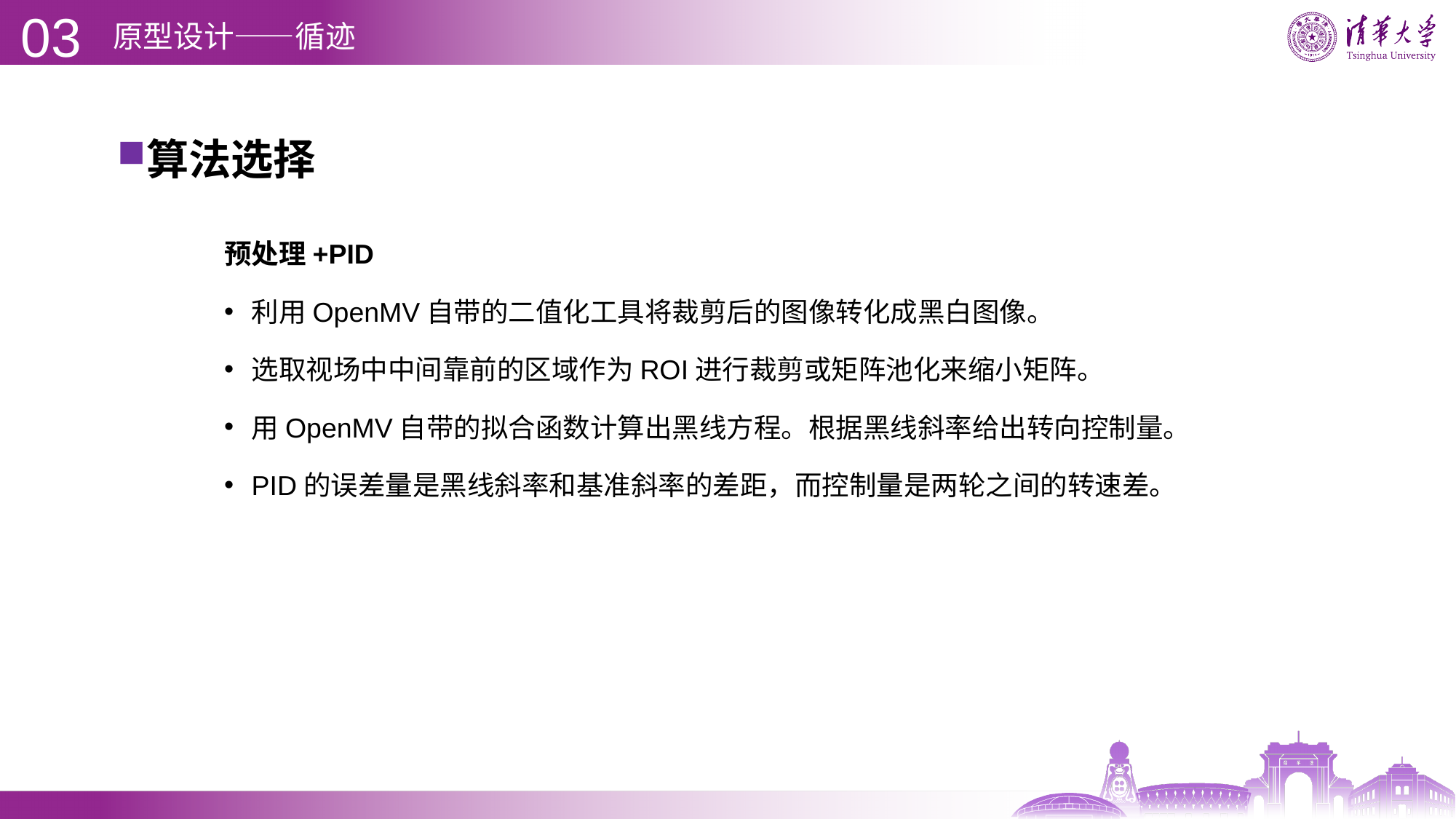

03
# 原型设计——循迹
算法选择
预处理+PID
利用OpenMV自带的二值化工具将裁剪后的图像转化成黑白图像。
选取视场中中间靠前的区域作为ROI进行裁剪或矩阵池化来缩小矩阵。
用OpenMV自带的拟合函数计算出黑线方程。根据黑线斜率给出转向控制量。
PID的误差量是黑线斜率和基准斜率的差距，而控制量是两轮之间的转速差。